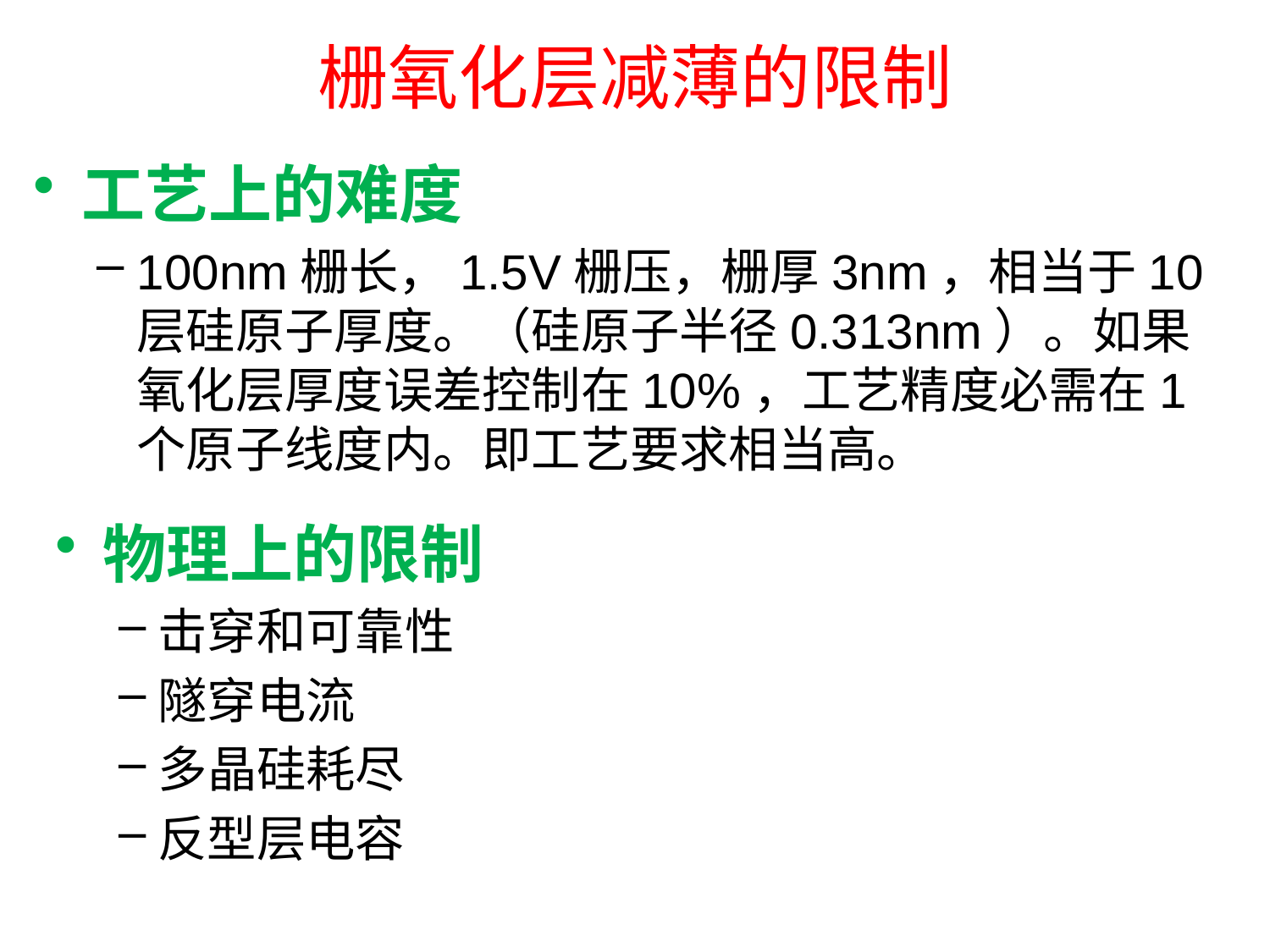

# 栅氧化层减薄的限制
工艺上的难度
100nm栅长，1.5V栅压，栅厚3nm，相当于10层硅原子厚度。（硅原子半径0.313nm）。如果氧化层厚度误差控制在10%，工艺精度必需在1个原子线度内。即工艺要求相当高。
物理上的限制
击穿和可靠性
隧穿电流
多晶硅耗尽
反型层电容
33